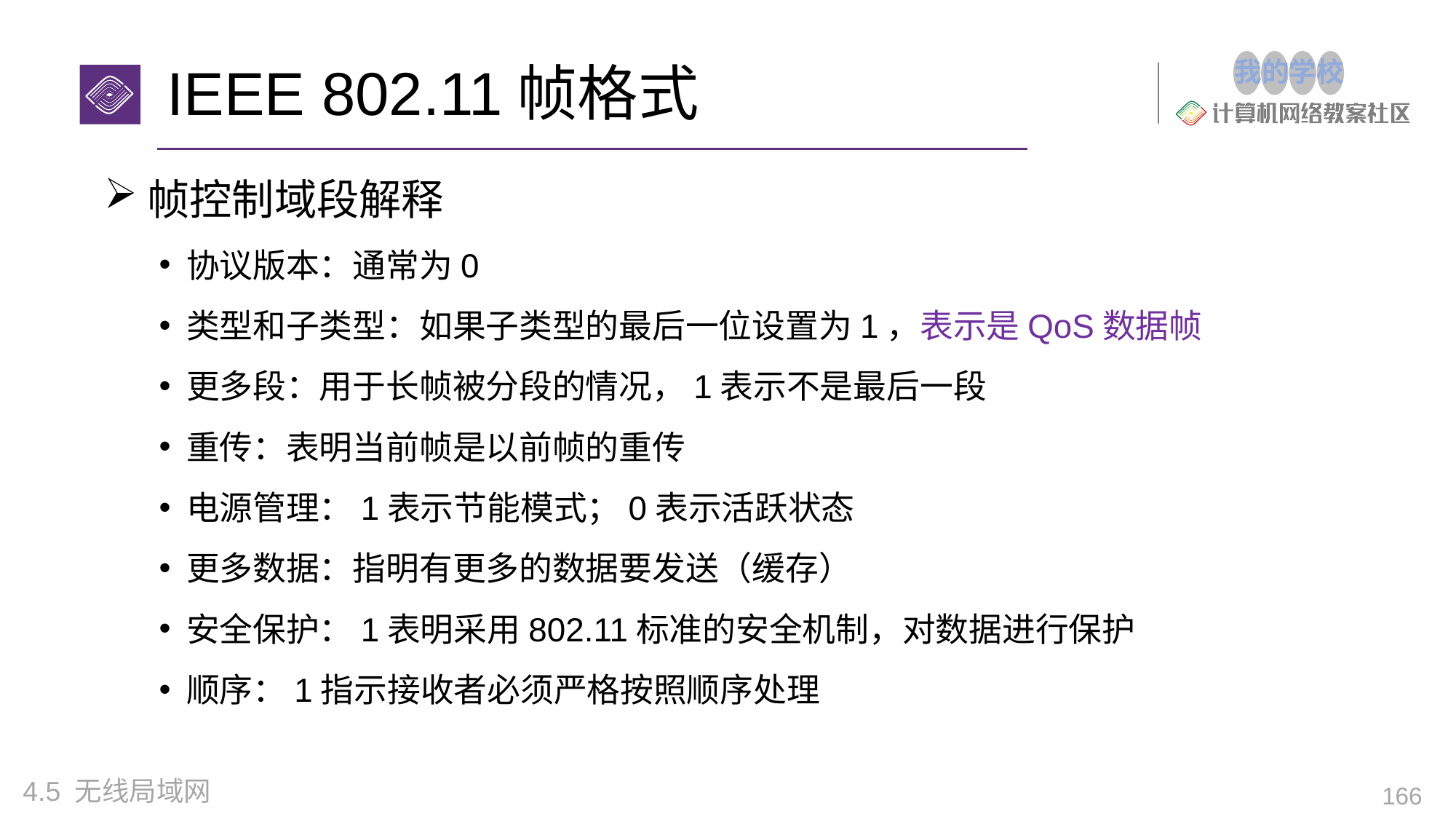

# IEEE 802.11帧格式
帧控制域段解释
协议版本：通常为0
类型和子类型：如果子类型的最后一位设置为1，表示是QoS数据帧
更多段：用于长帧被分段的情况，1表示不是最后一段
重传：表明当前帧是以前帧的重传
电源管理：1表示节能模式；0表示活跃状态
更多数据：指明有更多的数据要发送（缓存）
安全保护：1表明采用802.11标准的安全机制，对数据进行保护
顺序：1指示接收者必须严格按照顺序处理

4.5 无线局域网
166